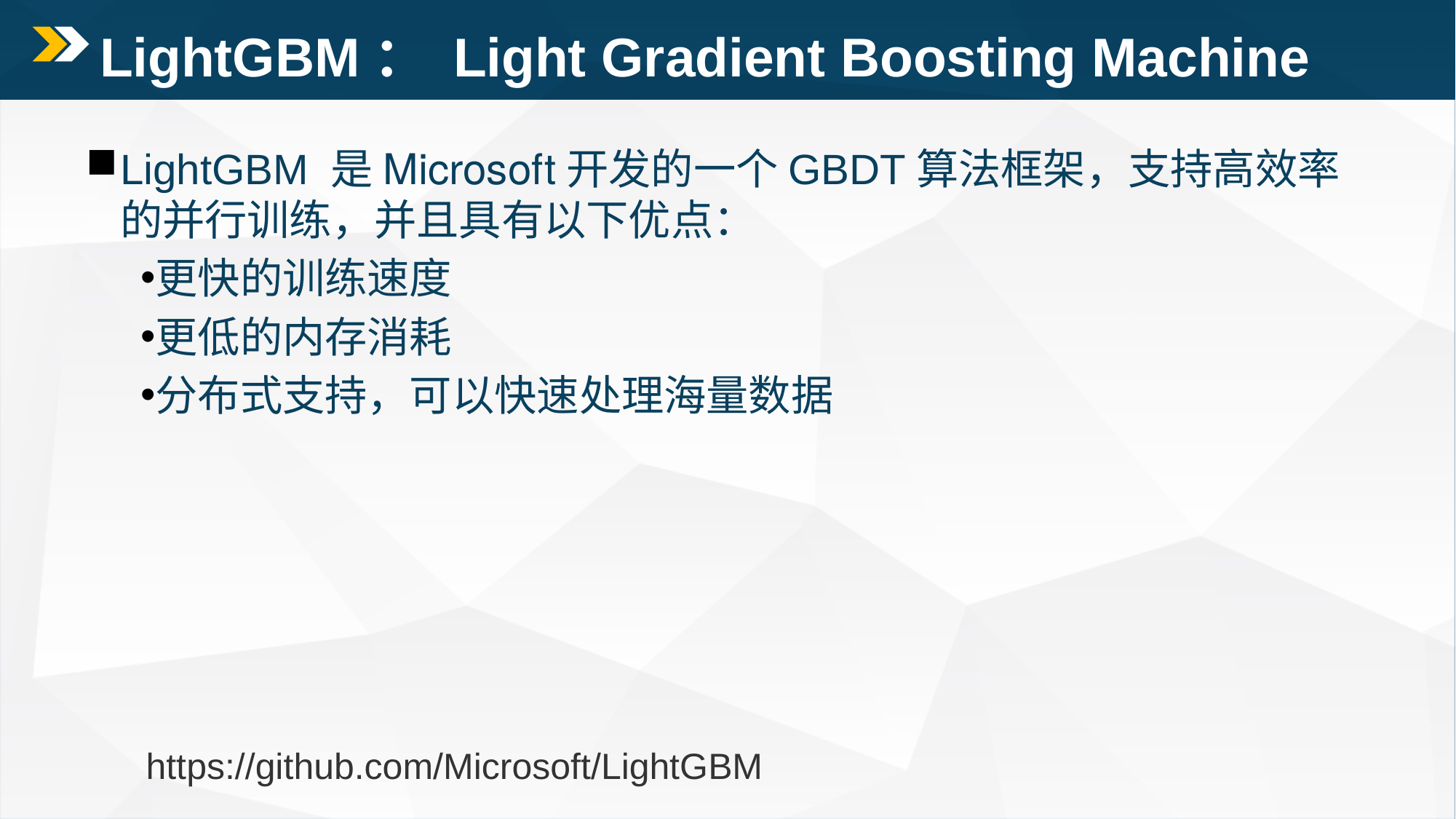

# LightGBM： Light Gradient Boosting Machine
LightGBM 是Microsoft开发的一个GBDT算法框架，支持高效率的并行训练，并且具有以下优点：
更快的训练速度
更低的内存消耗
分布式支持，可以快速处理海量数据

https://github.com/Microsoft/LightGBM